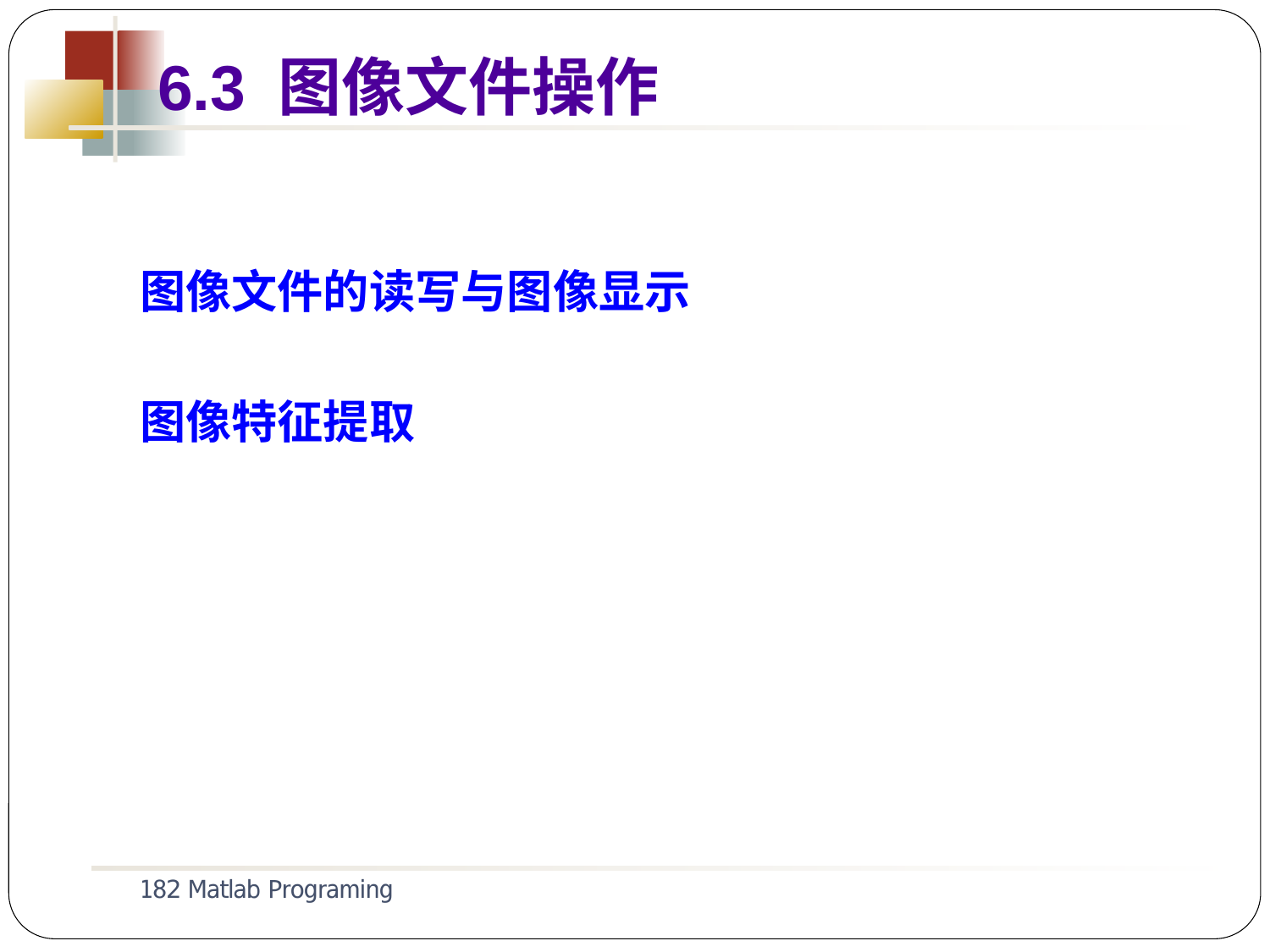

图像文件的读写与图像显示
图像特征提取
6.3 图像文件操作视化
182 Matlab Programing